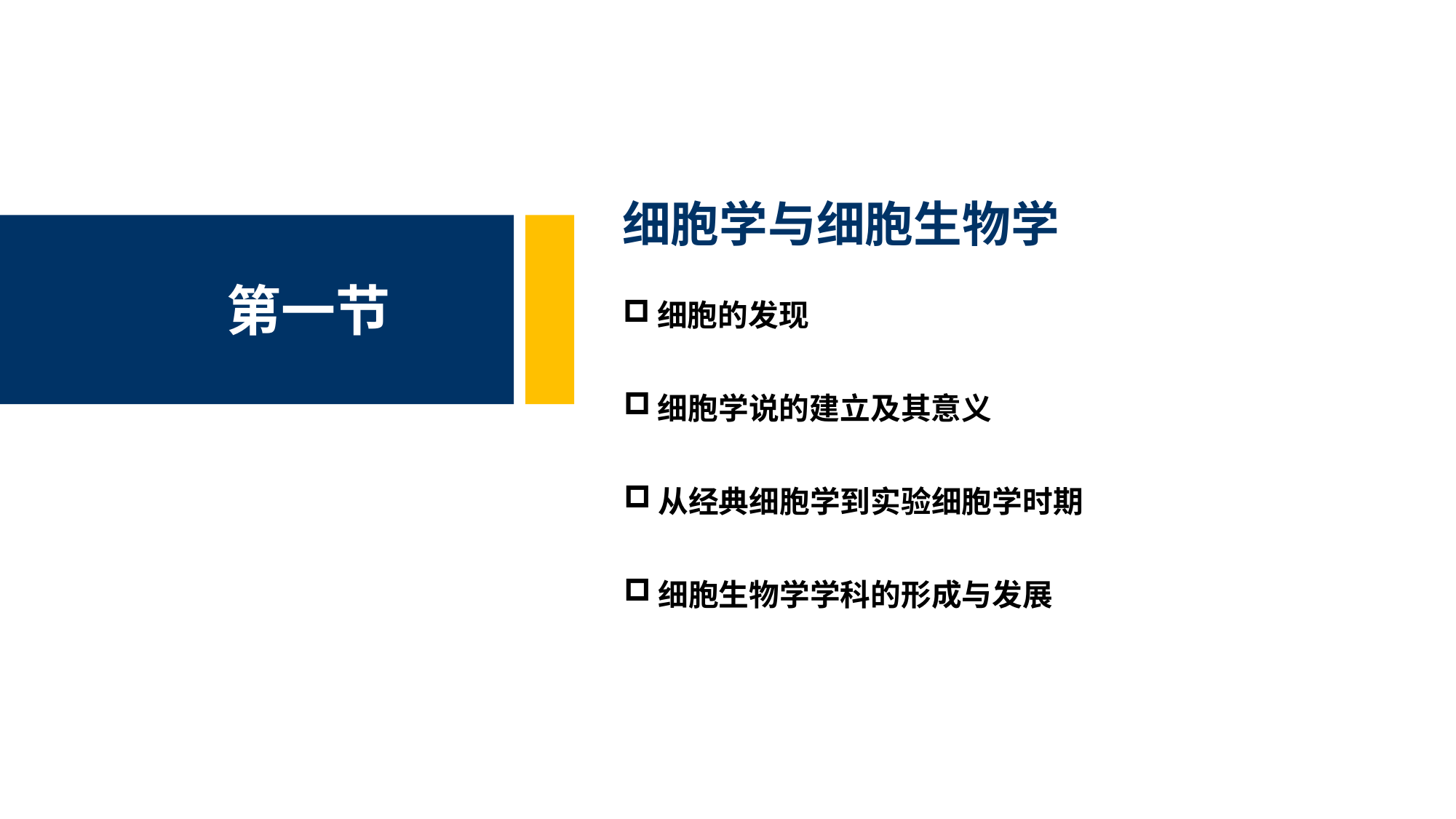

细胞学与细胞生物学

第一节
细胞的发现
细胞学说的建立及其意义
从经典细胞学到实验细胞学时期
细胞生物学学科的形成与发展